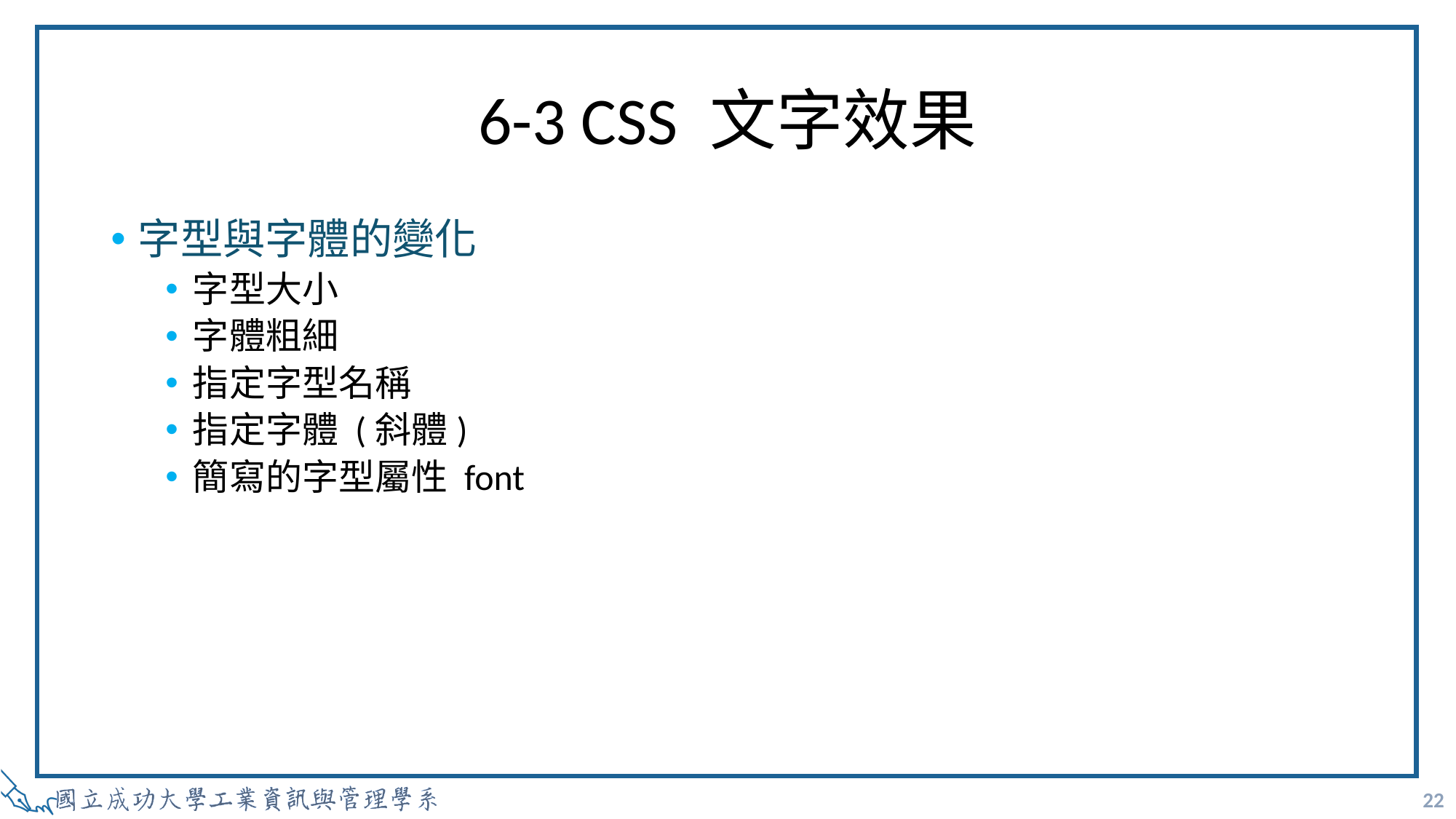

# 6-3 CSS 文字效果
字型與字體的變化
字型大小
字體粗細
指定字型名稱
指定字體 (斜體)
簡寫的字型屬性 font

22